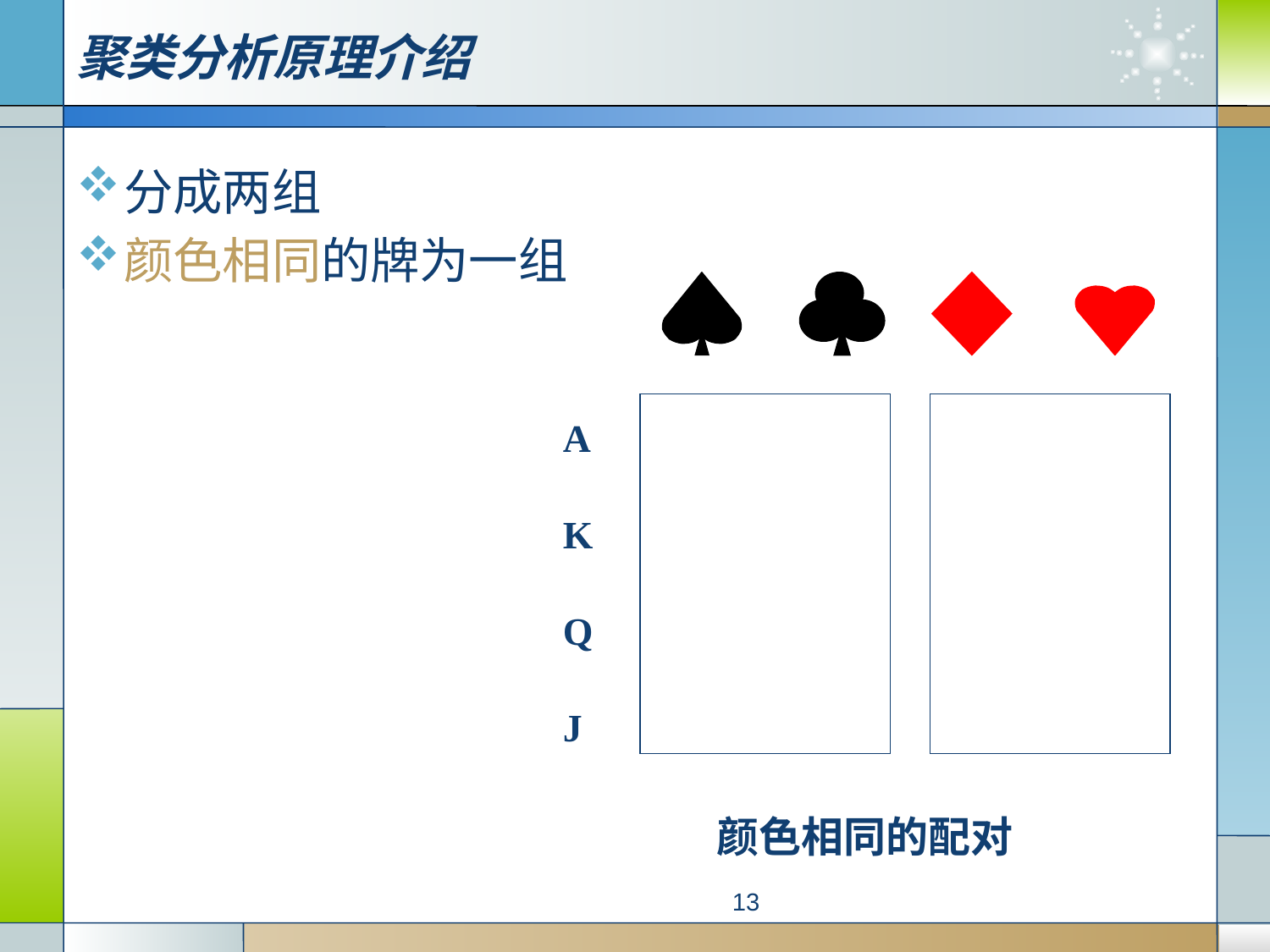

聚类分析原理介绍
分成两组
颜色相同的牌为一组

A

K

Q

J

颜色相同的配对
13